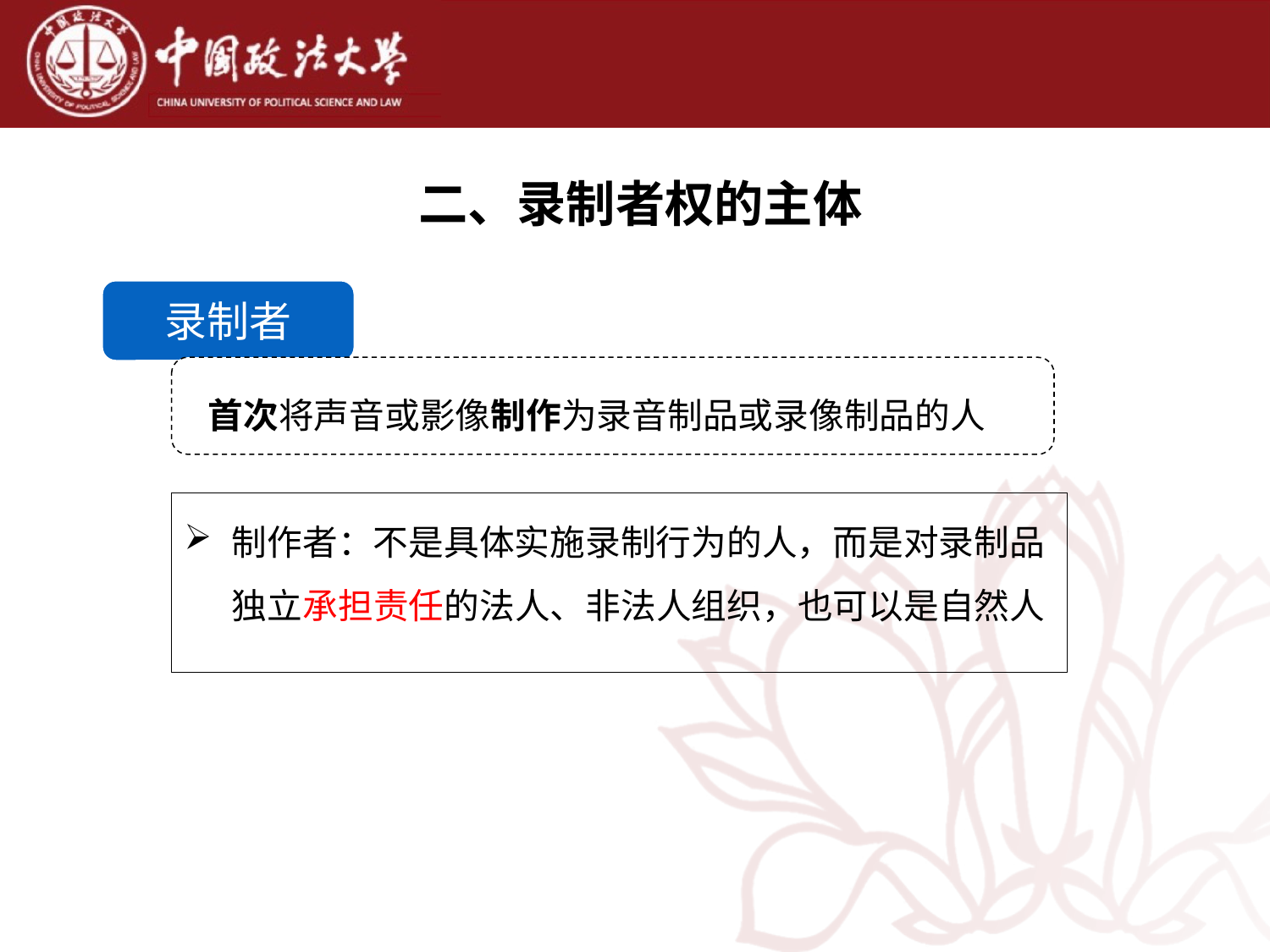

二、录制者权的主体
录制者

首次将声音或影像制作为录音制品或录像制品的人
制作者：不是具体实施录制行为的人，而是对录制品独立承担责任的法人、非法人组织，也可以是自然人